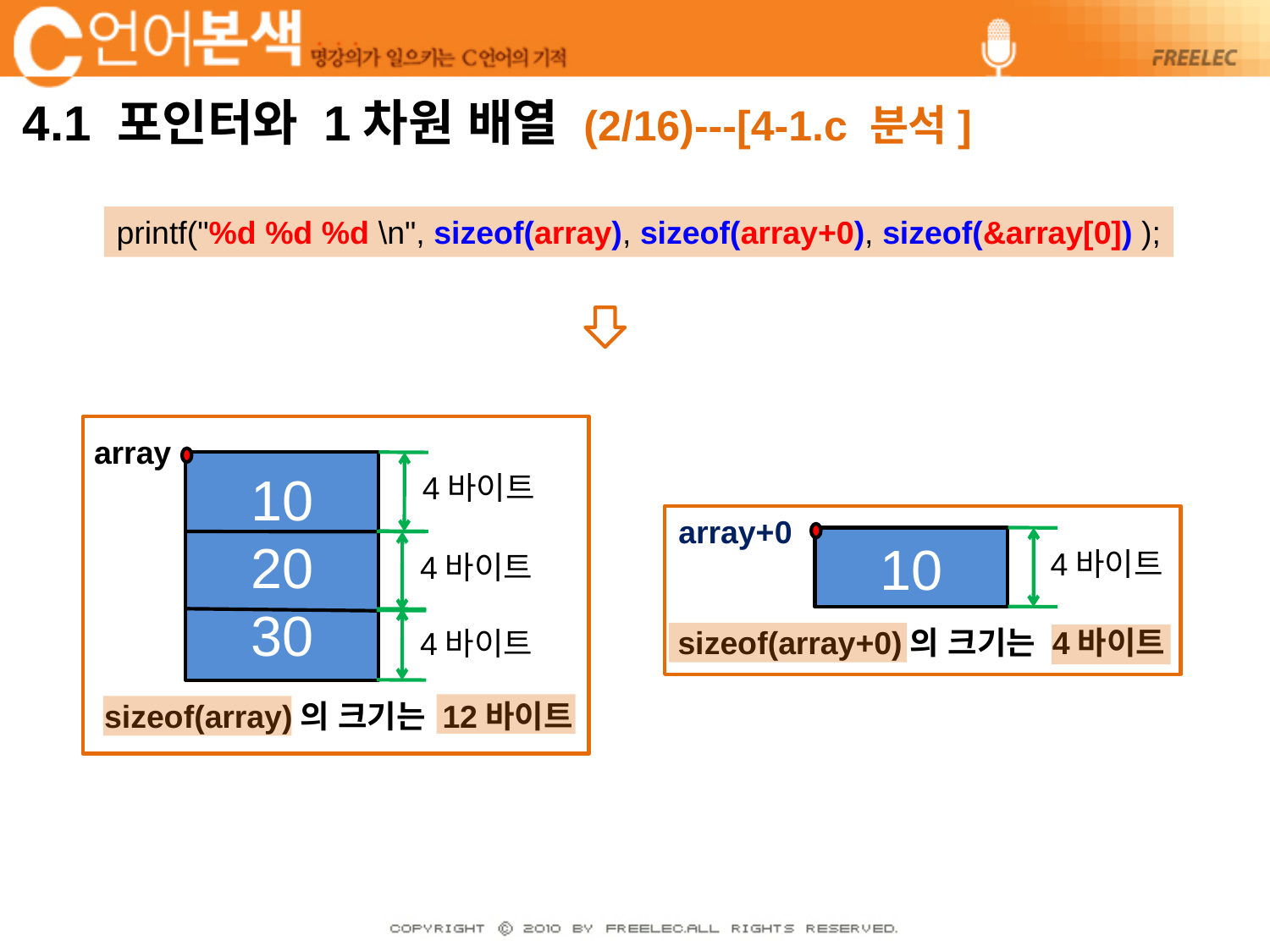

# 4.1 포인터와 1차원 배열 (2/16)---[4-1.c 분석]

printf("%d %d %d \n", sizeof(array), sizeof(array+0), sizeof(&array[0]) );

array
10
20
30
 sizeof(array)의 크기는 12바이트

4바이트
4바이트
4바이트
array+0
10
 sizeof(array+0)의 크기는 4바이트

4바이트